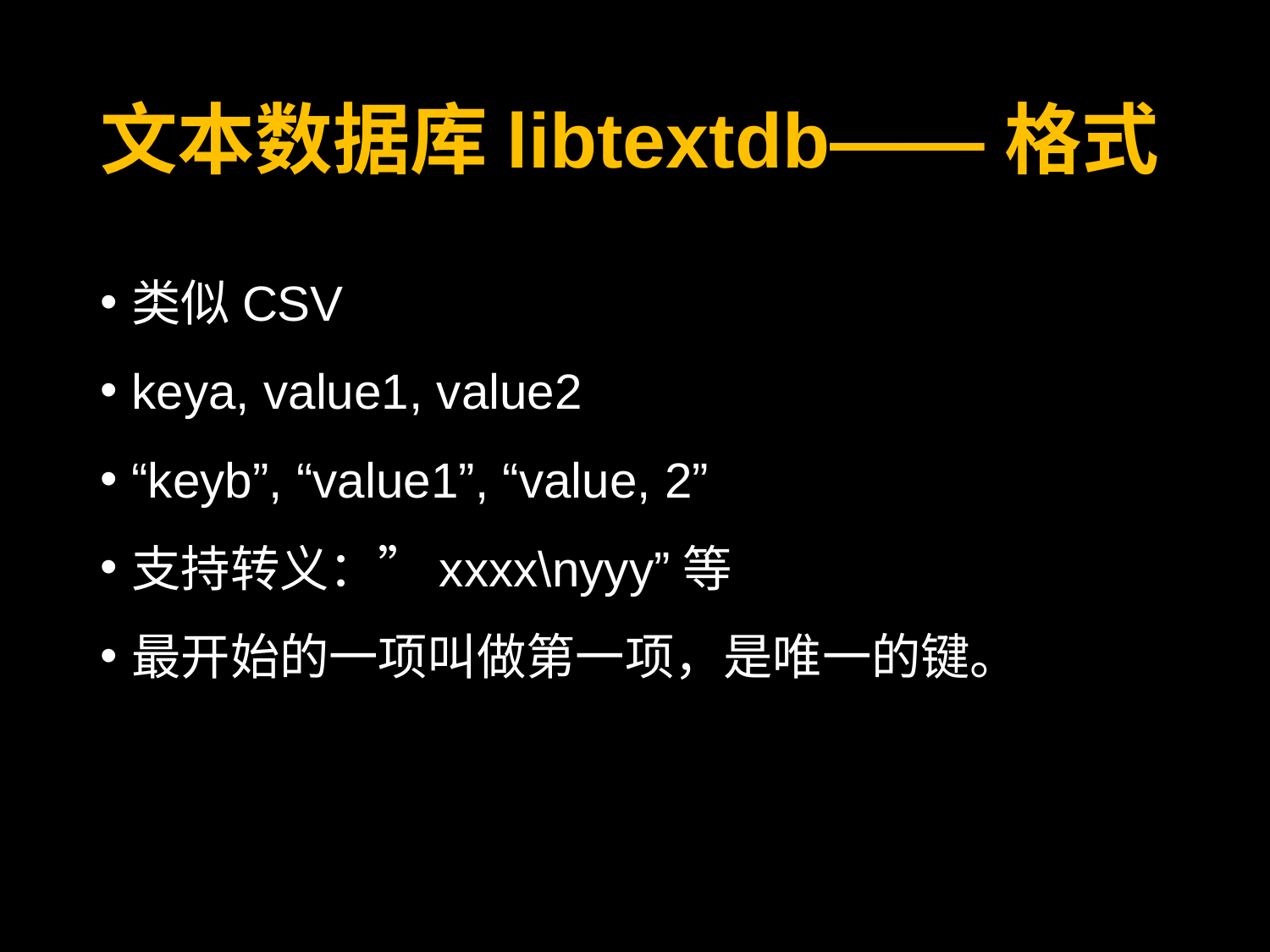

# 文本数据库libtextdb——格式
类似CSV
keya, value1, value2
“keyb”, “value1”, “value, 2”
支持转义：”xxxx\nyyy”等
最开始的一项叫做第一项，是唯一的键。